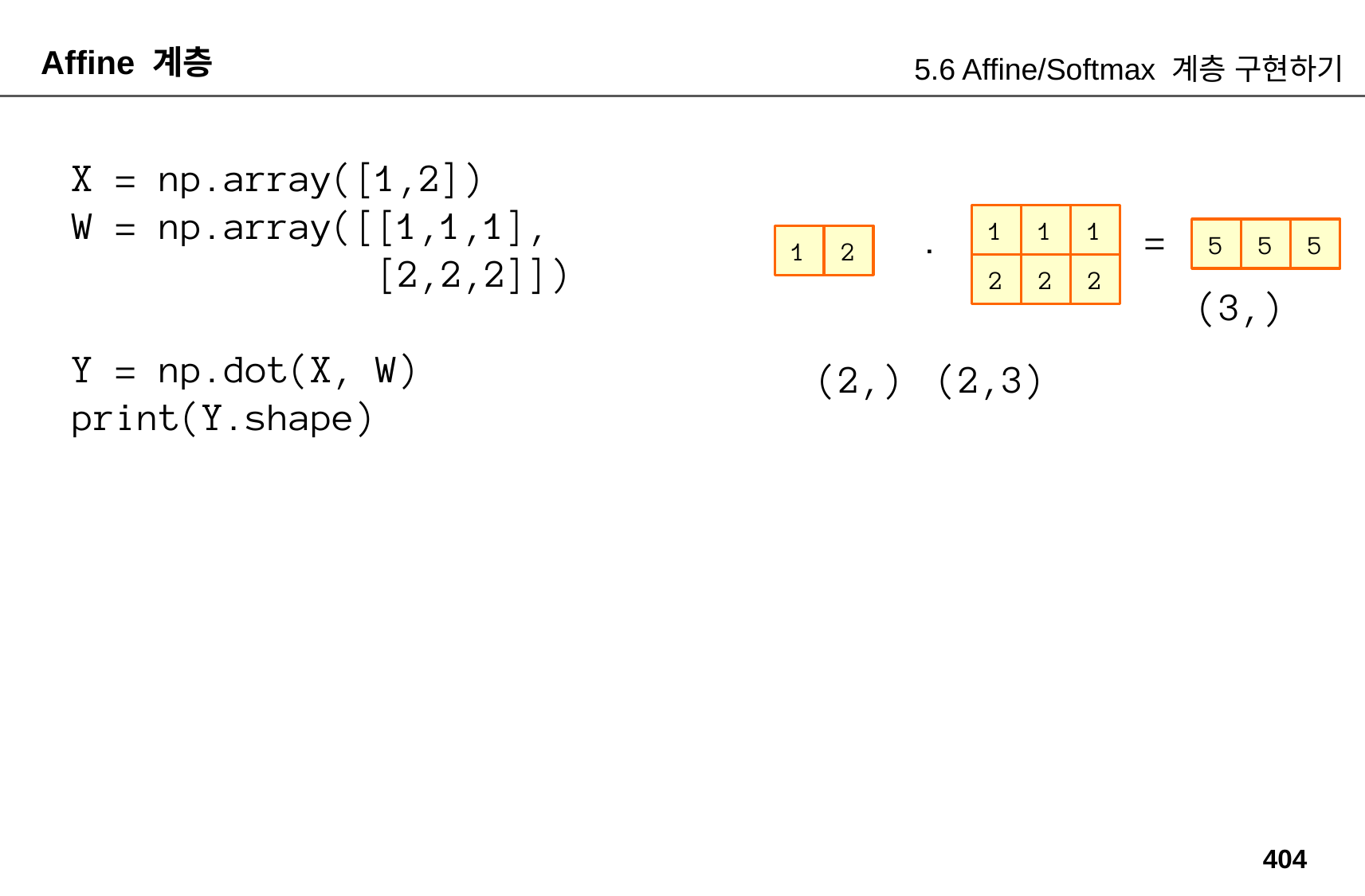

Affine 계층
5.6 Affine/Softmax 계층 구현하기
X = np.array([1,2])
W = np.array([[1,1,1],
              [2,2,2]])

Y = np.dot(X, W)
print(Y.shape)
1
1
1
.
=
5
5
5
1
2
2
2
2
(3,)
(2,)
(2,3)